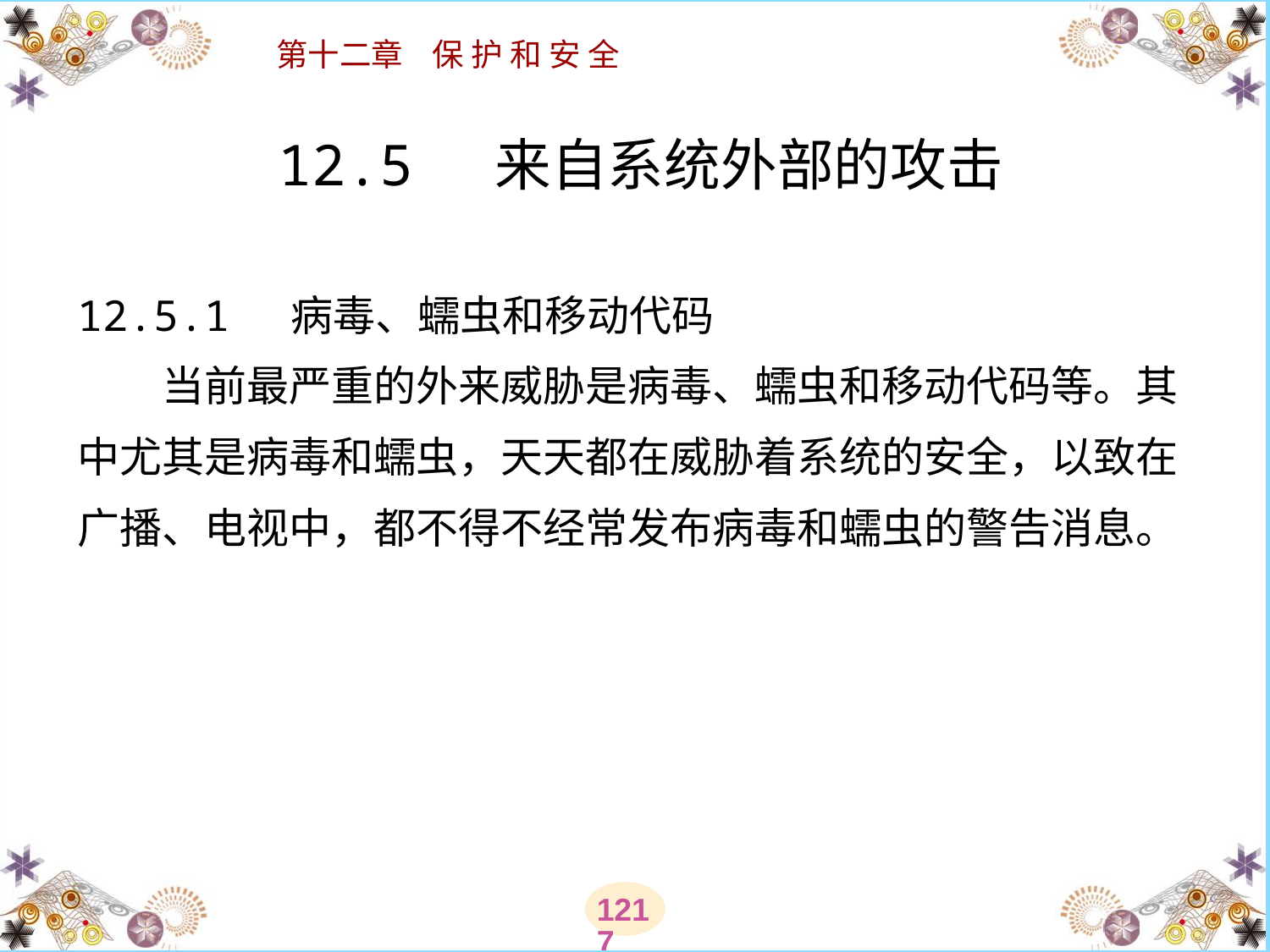

# 12.5  来自系统外部的攻击 12.5.1  病毒、蠕虫和移动代码 　　当前最严重的外来威胁是病毒、蠕虫和移动代码等。其中尤其是病毒和蠕虫，天天都在威胁着系统的安全，以致在广播、电视中，都不得不经常发布病毒和蠕虫的警告消息。